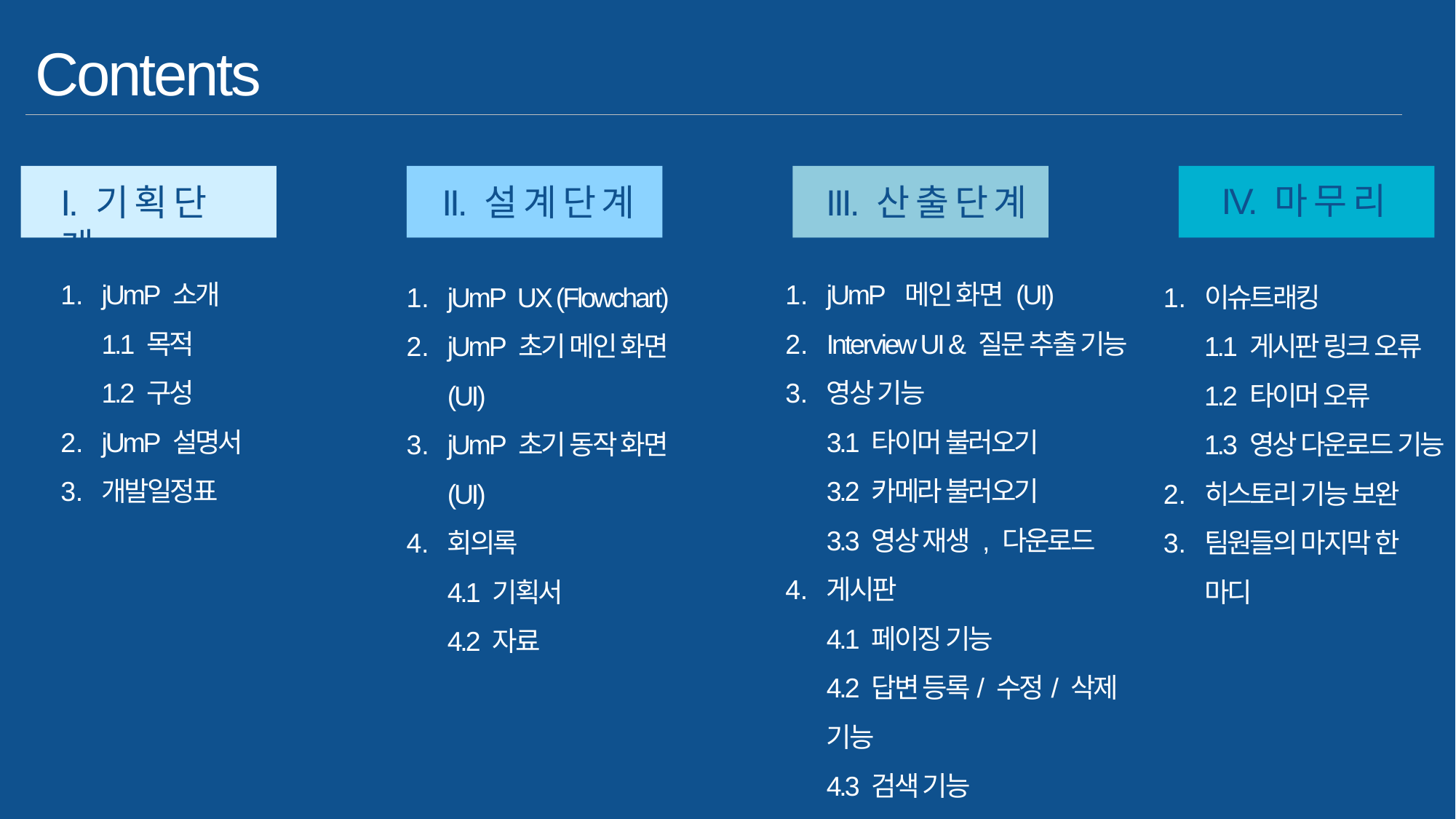

Contents

IV. 마 무 리
III. 산 출 단 계
II. 설 계 단 계
I. 기 획 단 계
jUmP 소개
1.1 목적
1.2 구성
jUmP 설명서
개발일정표

jUmP  메인 화면 (UI)
Interview UI & 질문 추출 기능
영상 기능
3.1 타이머 불러오기
3.2 카메라 불러오기
3.3 영상 재생 , 다운로드
게시판
4.1 페이징 기능
4.2 답변 등록/ 수정/ 삭제 기능
4.3 검색 기능
4.4 정렬 기능
jUmP  UX (Flowchart)
jUmP 초기 메인 화면 (UI)
jUmP 초기 동작 화면 (UI)
회의록
4.1 기획서
4.2 자료

이슈트래킹
1.1 게시판 링크 오류
1.2 타이머 오류
1.3 영상 다운로드 기능
히스토리 기능 보완
팀원들의 마지막 한 마디